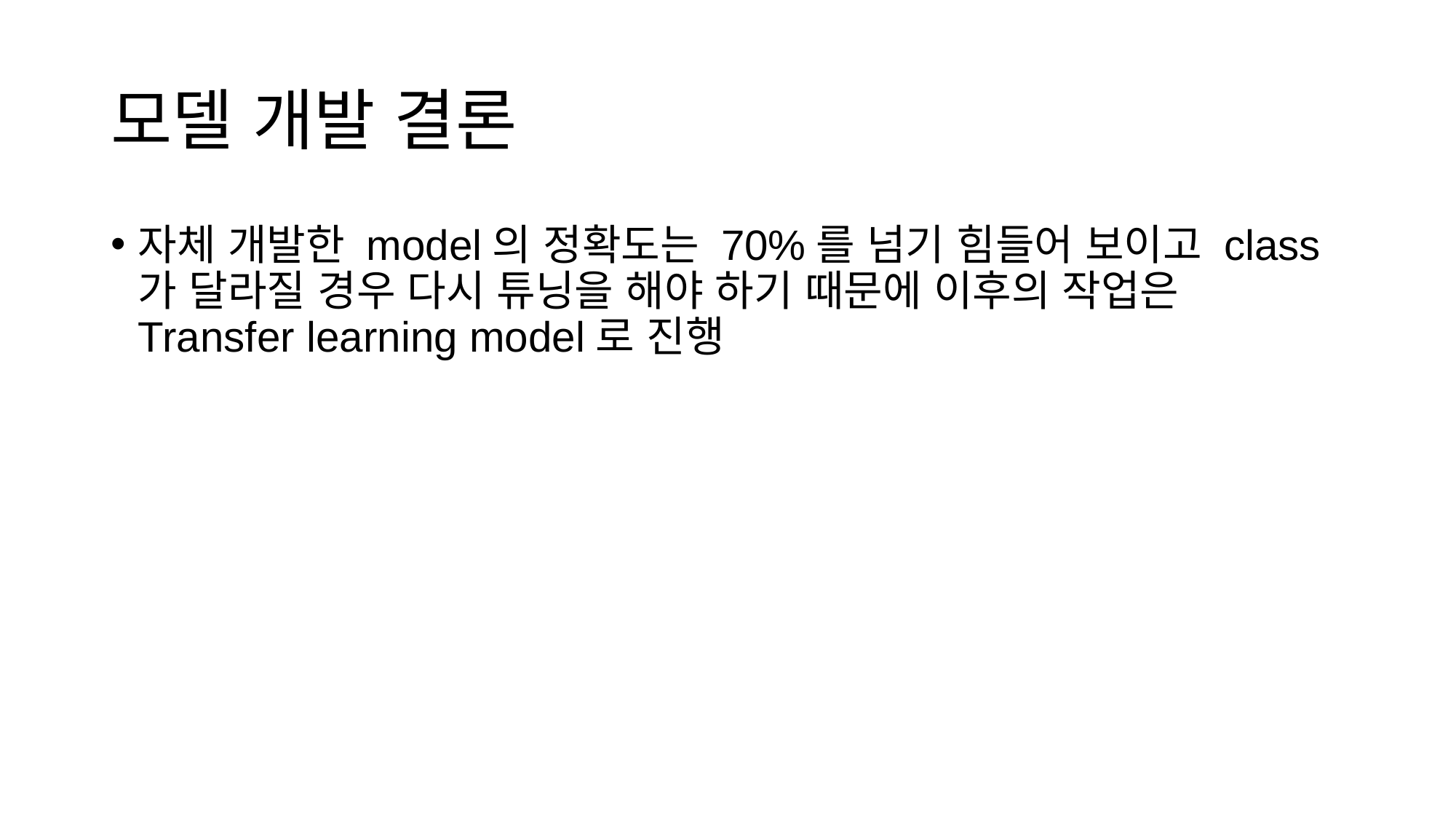

# 모델 개발 결론
자체 개발한 model의 정확도는 70%를 넘기 힘들어 보이고 class가 달라질 경우 다시 튜닝을 해야 하기 때문에 이후의 작업은 Transfer learning model로 진행